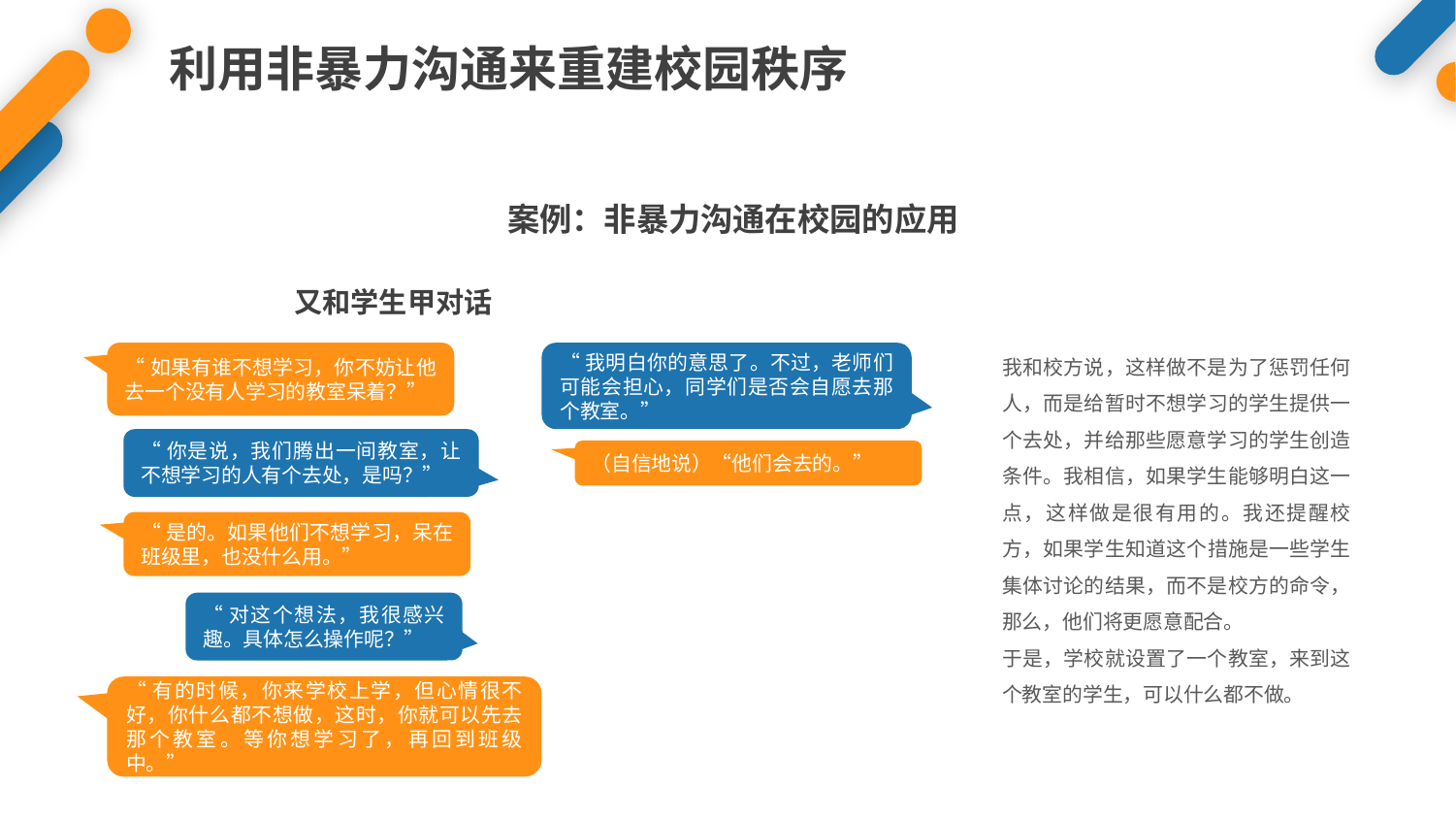

利用非暴力沟通来重建校园秩序
案例：非暴力沟通在校园的应用
又和学生甲对话
“如果有谁不想学习，你不妨让他去一个没有人学习的教室呆着？”
“我明白你的意思了。不过，老师们可能会担心，同学们是否会自愿去那个教室。”
我和校方说，这样做不是为了惩罚任何人，而是给暂时不想学习的学生提供一个去处，并给那些愿意学习的学生创造条件。我相信，如果学生能够明白这一点，这样做是很有用的。我还提醒校方，如果学生知道这个措施是一些学生集体讨论的结果，而不是校方的命令，那么，他们将更愿意配合。
于是，学校就设置了一个教室，来到这个教室的学生，可以什么都不做。
“你是说，我们腾出一间教室，让不想学习的人有个去处，是吗？”
（自信地说）“他们会去的。”
“是的。如果他们不想学习，呆在班级里，也没什么用。”
“对这个想法，我很感兴趣。具体怎么操作呢？”
“有的时候，你来学校上学，但心情很不好，你什么都不想做，这时，你就可以先去那个教室。等你想学习了，再回到班级中。”